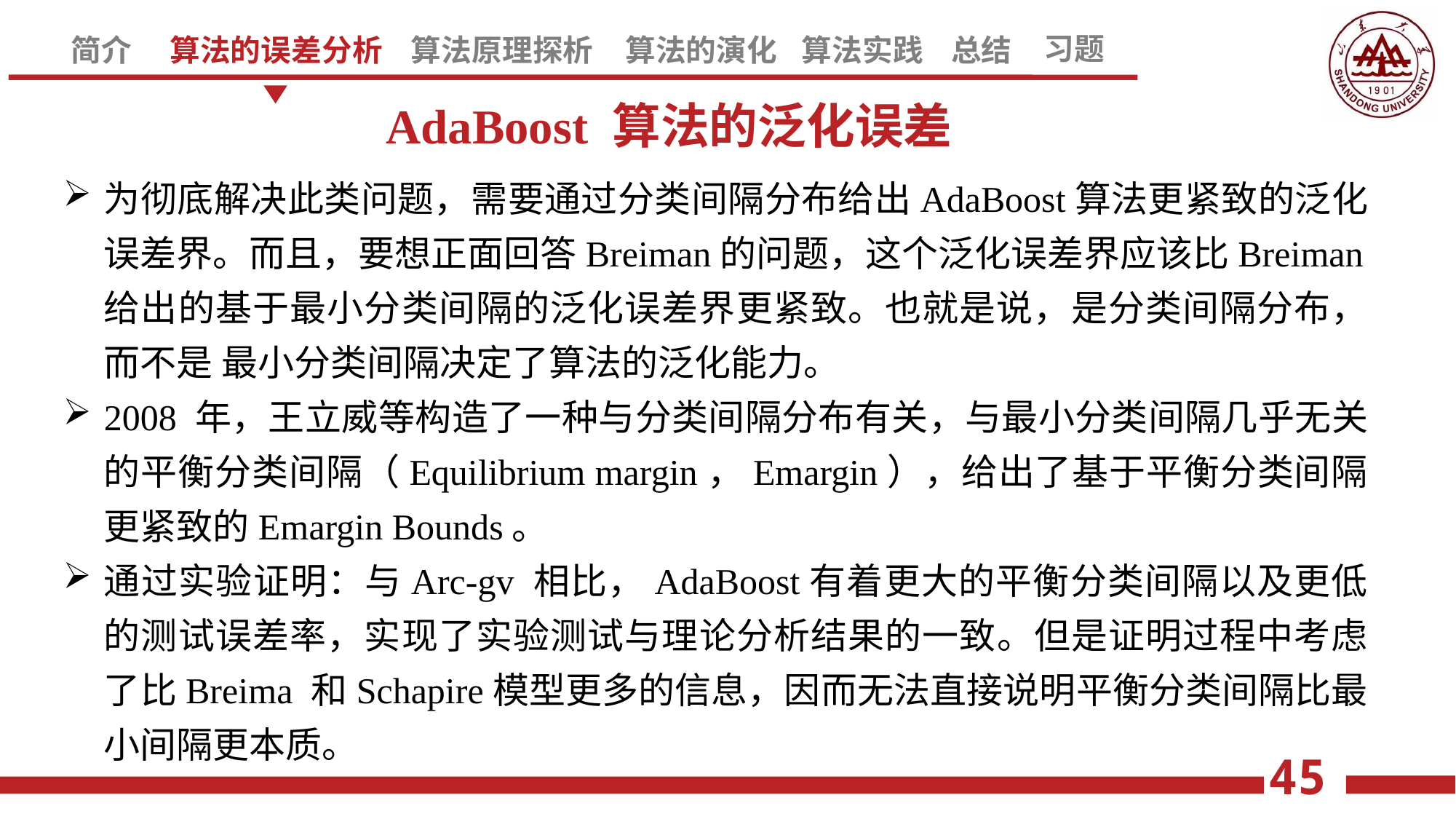

AdaBoost 算法的泛化误差
为彻底解决此类问题，需要通过分类间隔分布给出AdaBoost算法更紧致的泛化误差界。而且，要想正面回答Breiman的问题，这个泛化误差界应该比Breiman给出的基于最小分类间隔的泛化误差界更紧致。也就是说，是分类间隔分布，而不是 最小分类间隔决定了算法的泛化能力。
2008 年，王立威等构造了一种与分类间隔分布有关，与最小分类间隔几乎无关的平衡分类间隔（Equilibrium margin，Emargin），给出了基于平衡分类间隔更紧致的Emargin Bounds。
通过实验证明：与Arc-gv 相比，AdaBoost有着更大的平衡分类间隔以及更低的测试误差率，实现了实验测试与理论分析结果的一致。但是证明过程中考虑了比Breima 和Schapire模型更多的信息，因而无法直接说明平衡分类间隔比最小间隔更本质。